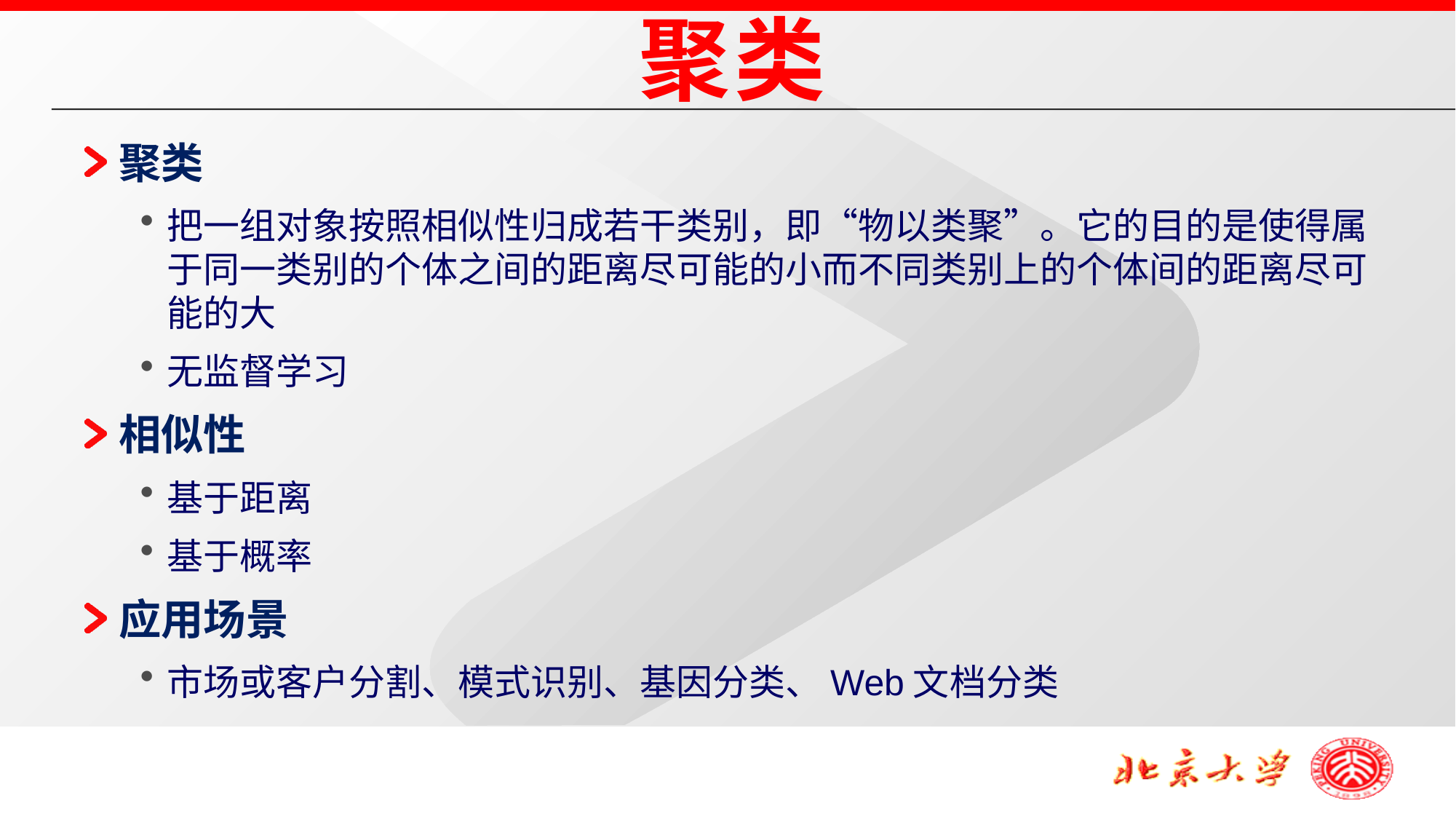

聚类
聚类
把一组对象按照相似性归成若干类别，即“物以类聚”。它的目的是使得属于同一类别的个体之间的距离尽可能的小而不同类别上的个体间的距离尽可能的大
无监督学习
相似性
基于距离
基于概率
应用场景
市场或客户分割、模式识别、基因分类、Web文档分类